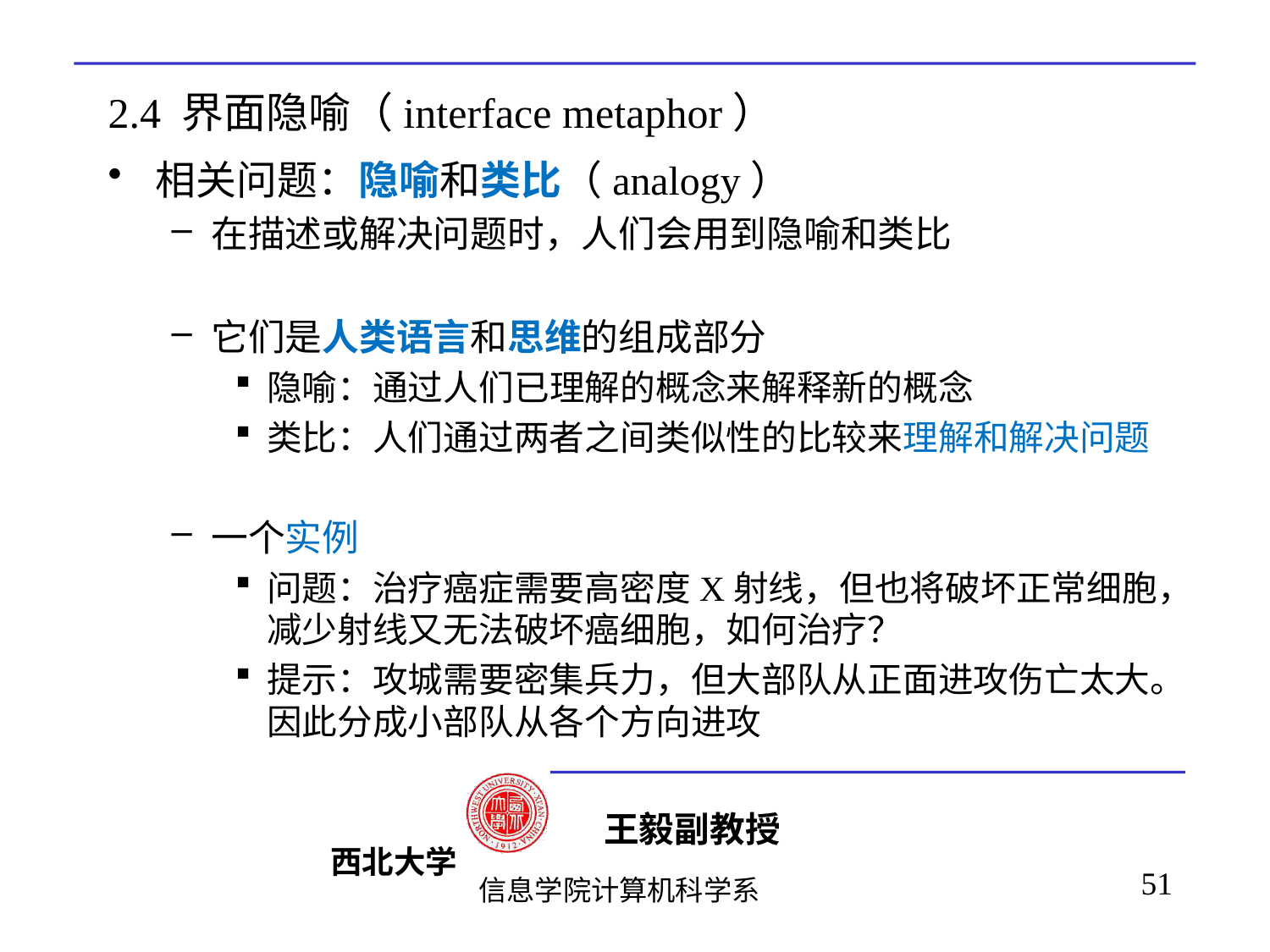

# 2.4 界面隐喻（interface metaphor）
相关问题：隐喻和类比（analogy）
在描述或解决问题时，人们会用到隐喻和类比

它们是人类语言和思维的组成部分
隐喻：通过人们已理解的概念来解释新的概念
类比：人们通过两者之间类似性的比较来理解和解决问题

一个实例
问题：治疗癌症需要高密度X射线，但也将破坏正常细胞，减少射线又无法破坏癌细胞，如何治疗？
提示：攻城需要密集兵力，但大部队从正面进攻伤亡太大。因此分成小部队从各个方向进攻

51